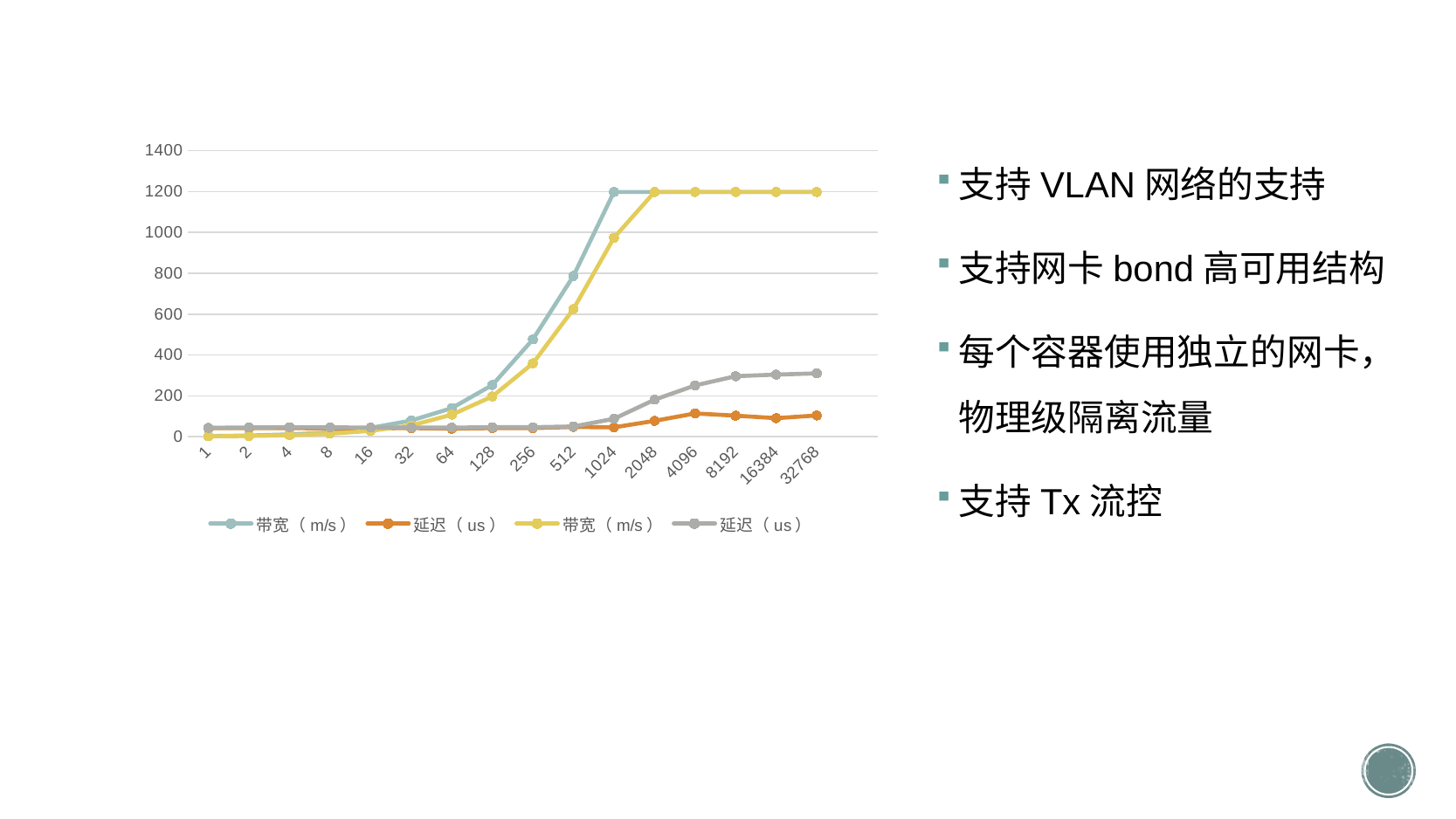

### Chart

| Category | 带宽（m/s） | 延迟（us） | 带宽（m/s） | 延迟（us） |
|---|---|---|---|---|
| 1.0 | 2.85 | 42.2 | 1.84 | 43.2 |
| 2.0 | 5.689999999999999 | 41.7 | 3.74 | 45.4 |
| 4.0 | 11.3 | 42.5 | 7.38 | 46.2 |
| 8.0 | 20.5 | 40.2 | 14.6 | 45.7 |
| 16.0 | 43.2 | 40.7 | 29.0 | 44.5 |
| 32.0 | 79.2 | 42.3 | 55.0 | 45.3 |
| 64.0 | 140.0 | 39.2 | 108.0 | 44.5 |
| 128.0 | 253.0 | 42.2 | 197.0 | 46.4 |
| 256.0 | 476.0 | 42.3 | 359.0 | 46.6 |
| 512.0 | 787.0 | 47.9 | 625.0 | 50.2 |
| 1024.0 | 1198.0 | 45.7 | 974.0 | 87.7 |
| 2048.0 | 1198.0 | 77.5 | 1198.0 | 181.0 |
| 4096.0 | 1198.0 | 114.0 | 1198.0 | 251.0 |
| 8192.0 | 1198.0 | 103.0 | 1198.0 | 296.0 |
| 16384.0 | 1198.0 | 90.8 | 1198.0 | 304.0 |
| 32768.0 | 1198.0 | 104.0 | 1198.0 | 310.0 |
|  | None | None | None | None |
支持VLAN网络的支持
支持网卡bond高可用结构
每个容器使用独立的网卡，物理级隔离流量
支持Tx流控